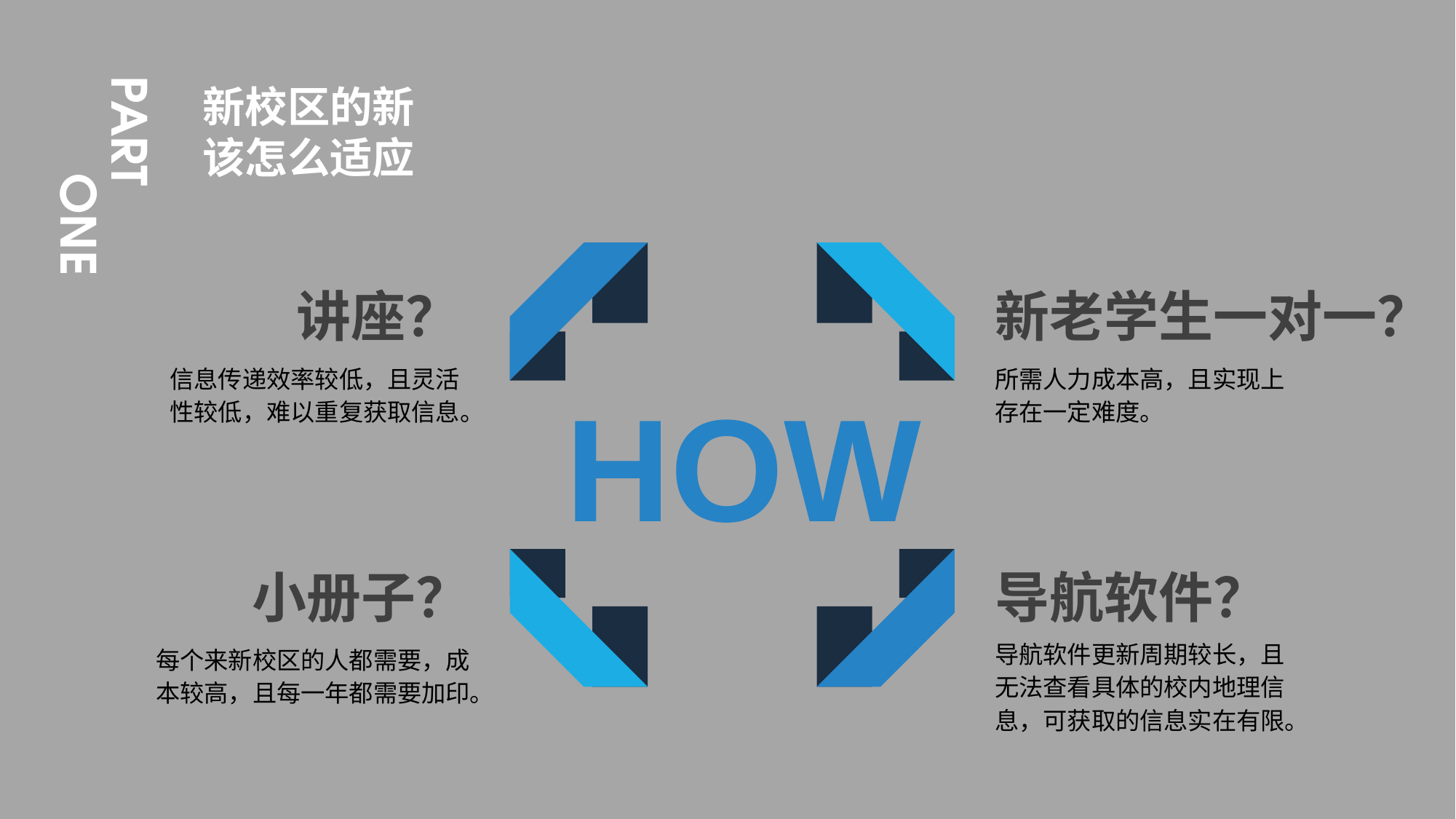

新校区的新
该怎么适应
The user can demonstrate on a projector or computer, or print the presentation and make it into a film to be used in a wider field

讲座？
信息传递效率较低，且灵活性较低，难以重复获取信息。
新老学生一对一？
所需人力成本高，且实现上存在一定难度。
HOW
小册子？
每个来新校区的人都需要，成本较高，且每一年都需要加印。
导航软件？
导航软件更新周期较长，且无法查看具体的校内地理信息，可获取的信息实在有限。